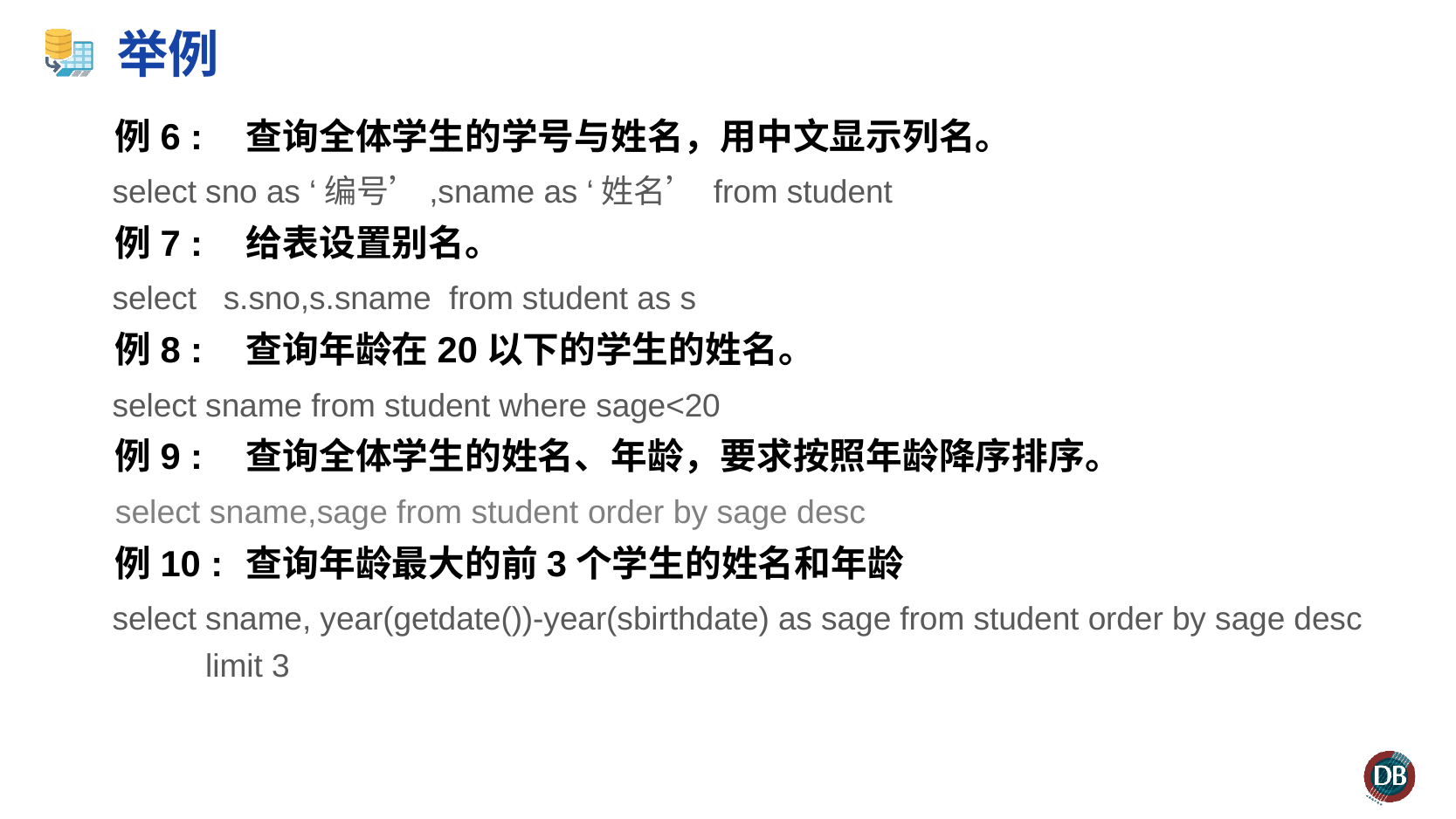

# 举例
例6 :	查询全体学生的学号与姓名，用中文显示列名。
select sno as ‘编号’,sname as ‘姓名’ from student
例7 :	给表设置别名。
select   s.sno,s.sname  from student as s
例8 : 	查询年龄在20以下的学生的姓名。
select sname from student where sage<20
例9 :	查询全体学生的姓名、年龄，要求按照年龄降序排序。
select sname,sage from student order by sage desc
例10 :	查询年龄最大的前3个学生的姓名和年龄
select sname, year(getdate())-year(sbirthdate) as sage from student order by sage desc limit 3